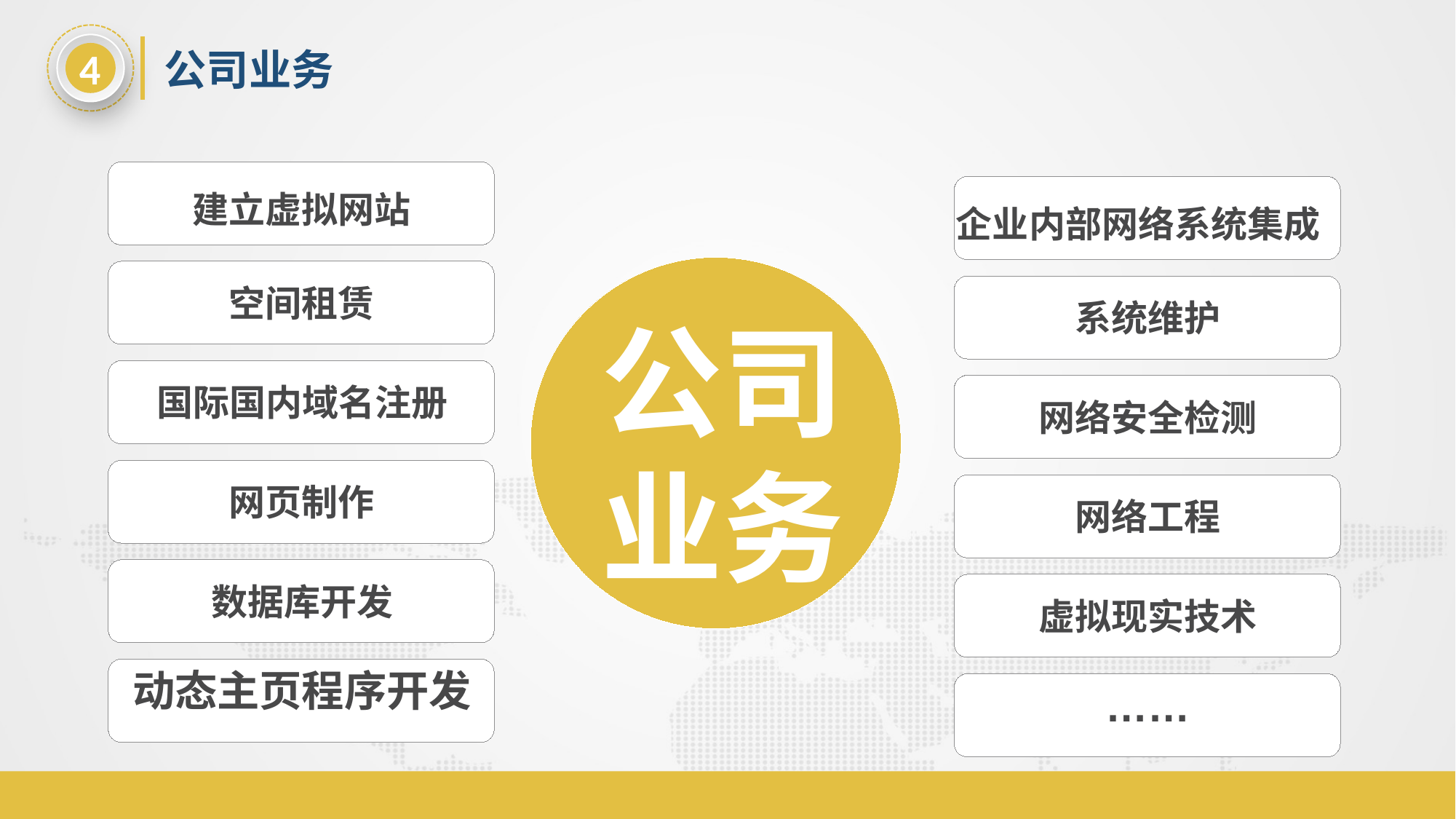

4

公司业务

建立虚拟网站

企业内部网络系统集成

公司业务

空间租赁

系统维护

国际国内域名注册

网络安全检测

网页制作

网络工程

数据库开发

虚拟现实技术

动态主页程序开发

……